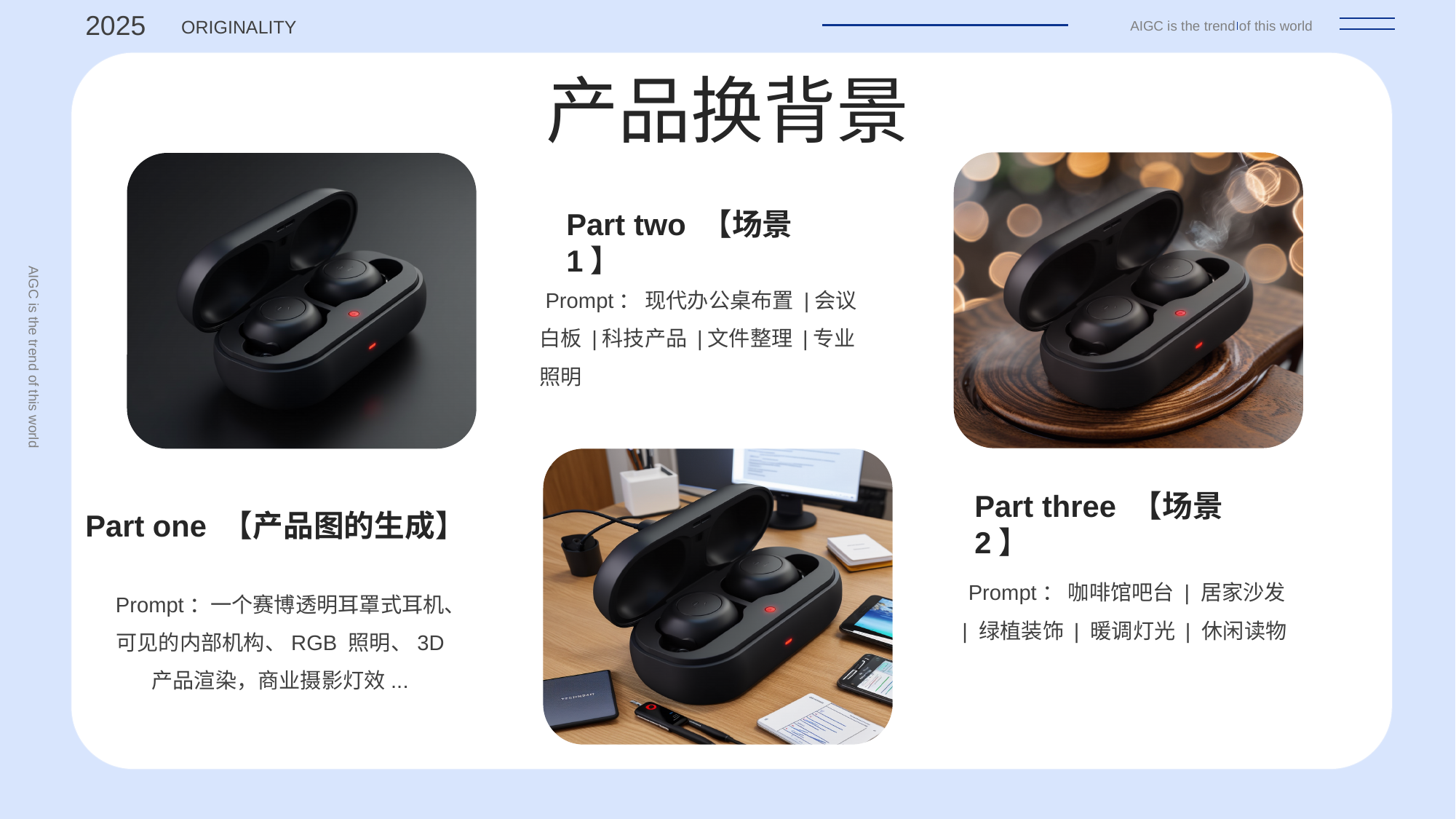

2025
originality
AIGC is the trend of this world

产品换背景

Part two 【场景1】
e7d195523061f1c03a90ee8e42cb24248e56383cd534985688F9F494128731F165EE95AB4B0C0A38076AAEA07667B1565C446FC45FF01DFB0E885BCDBDF3A284F3DB14DA61DD97F0BAB2E6C668FB4931B99D40B68E3E163A6068C18A9768D2D7355B0AB97AEF5E6275AC4BB746B507272648C827F9755EBB00687898E9D3C0615E56C2C25068800C
 Prompt： 现代办公桌布置 |会议白板 |科技产品 |文件整理 |专业照明

AIGC is the trend of this world

Part three 【场景2】

Part one 【产品图的生成】

Prompt：一个赛博透明耳罩式耳机、可见的内部机构、RGB 照明、3D 产品渲染，商业摄影灯效...
 Prompt： 咖啡馆吧台 | 居家沙发 | 绿植装饰 | 暖调灯光 | 休闲读物